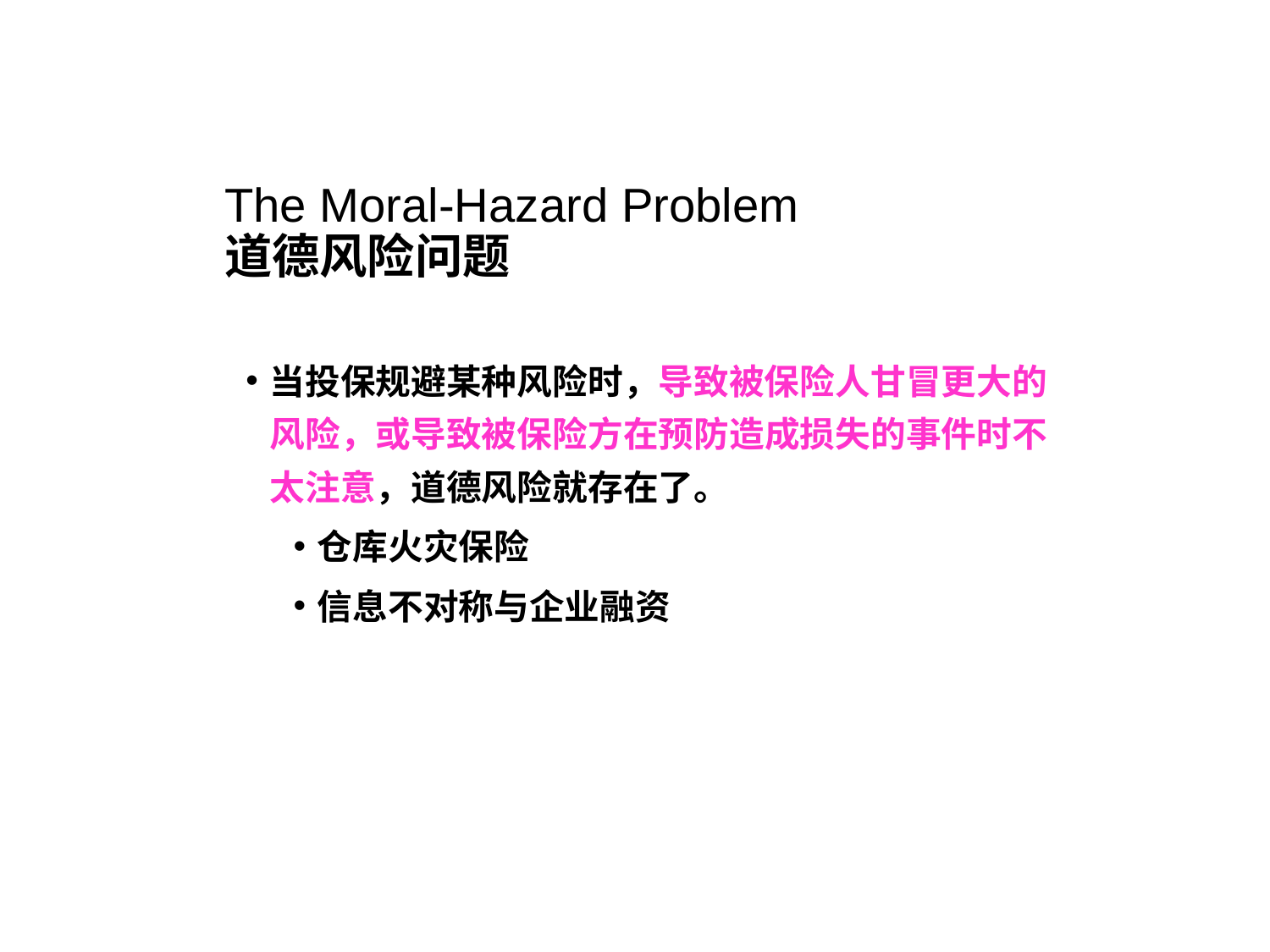

# The Moral-Hazard Problem 道德风险问题
当投保规避某种风险时，导致被保险人甘冒更大的风险，或导致被保险方在预防造成损失的事件时不太注意，道德风险就存在了。
仓库火灾保险
信息不对称与企业融资